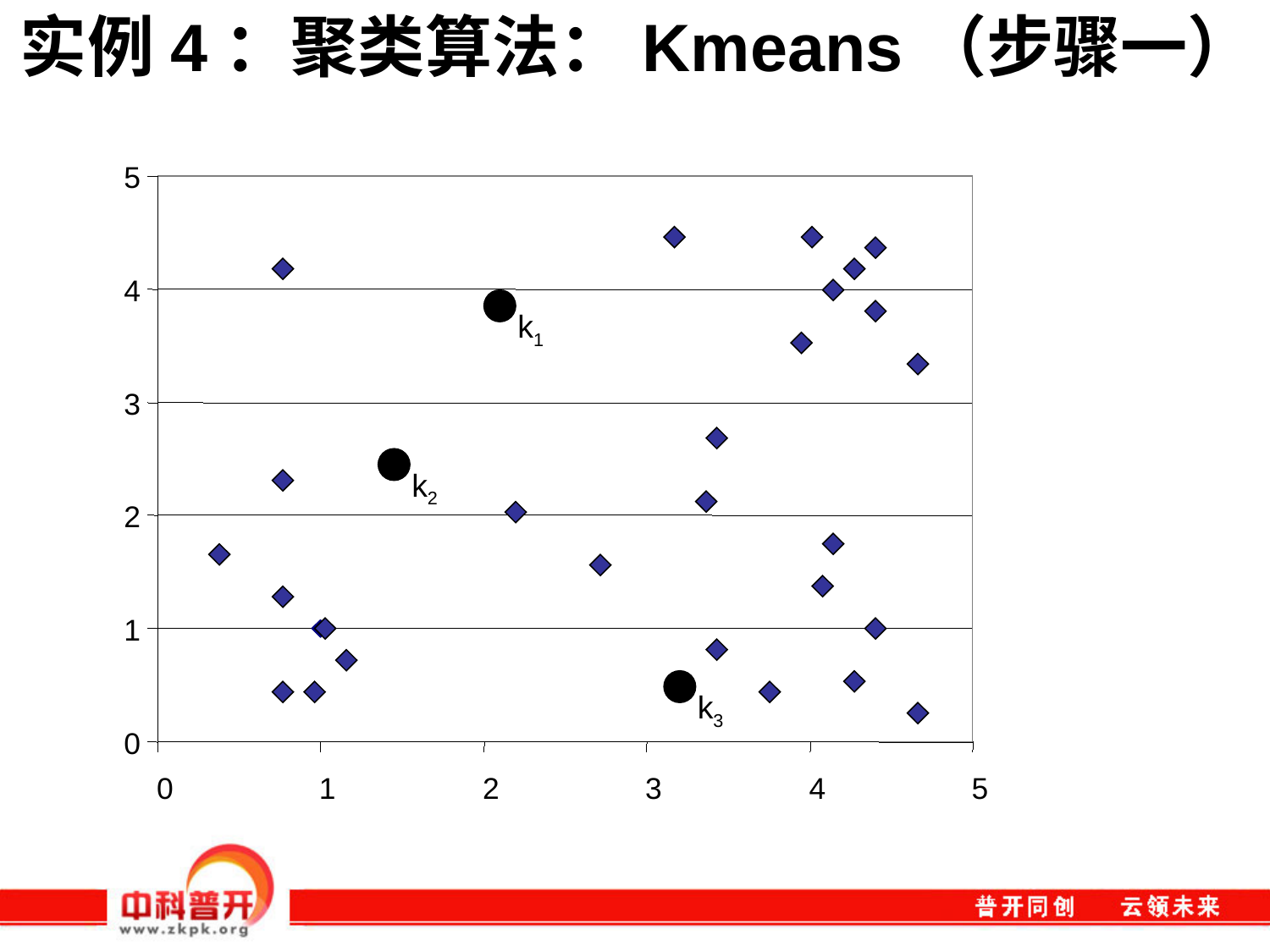

# 实例4：聚类算法：Kmeans（步骤一）
5

4

k1

k2

k3

3

2

1

0

0
1
2
3
4
5